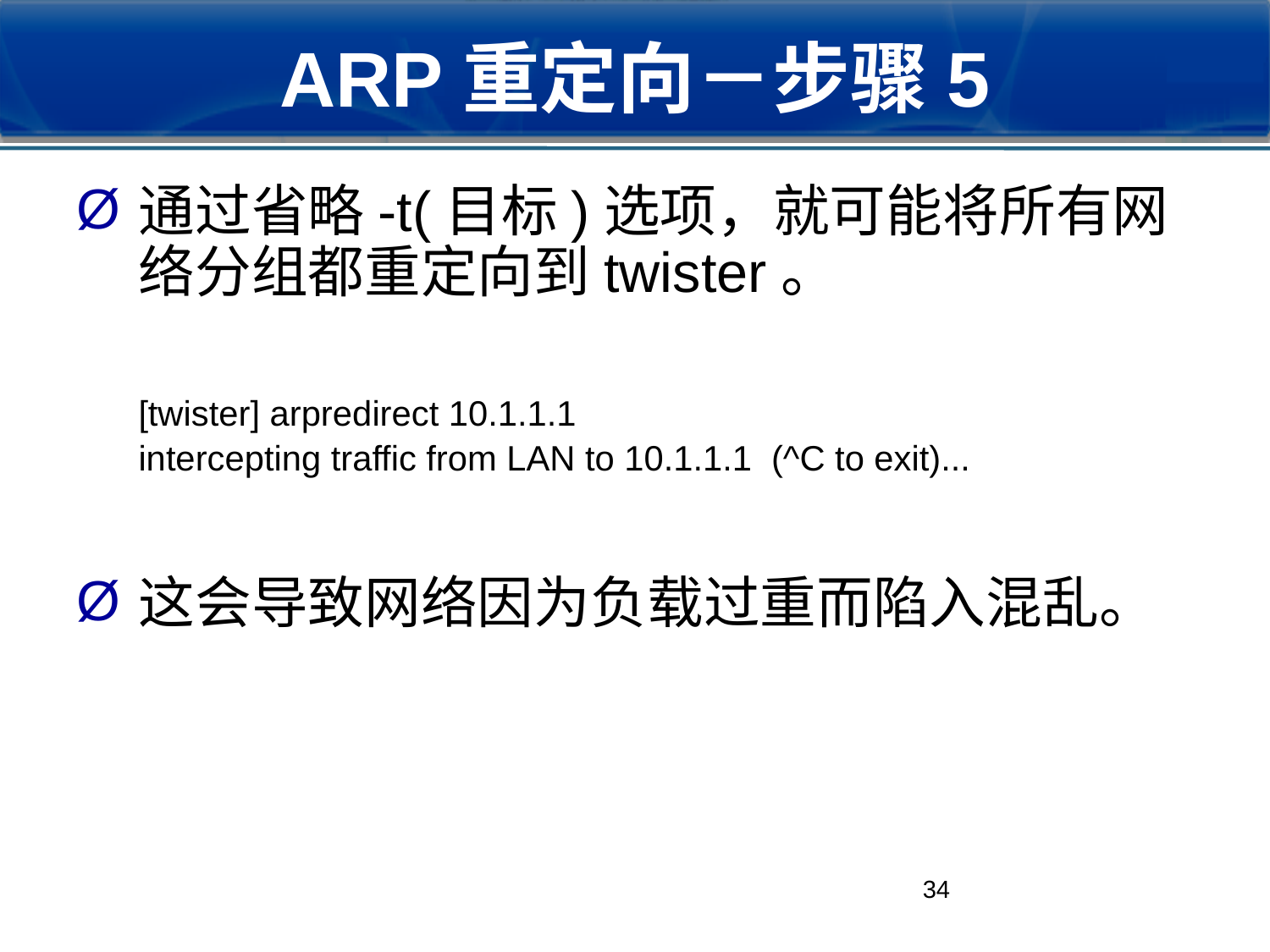

# ARP重定向－步骤5
通过省略-t(目标)选项，就可能将所有网络分组都重定向到twister。

[twister] arpredirect 10.1.1.1
intercepting traffic from LAN to 10.1.1.1  (^C to exit)...

这会导致网络因为负载过重而陷入混乱。
34